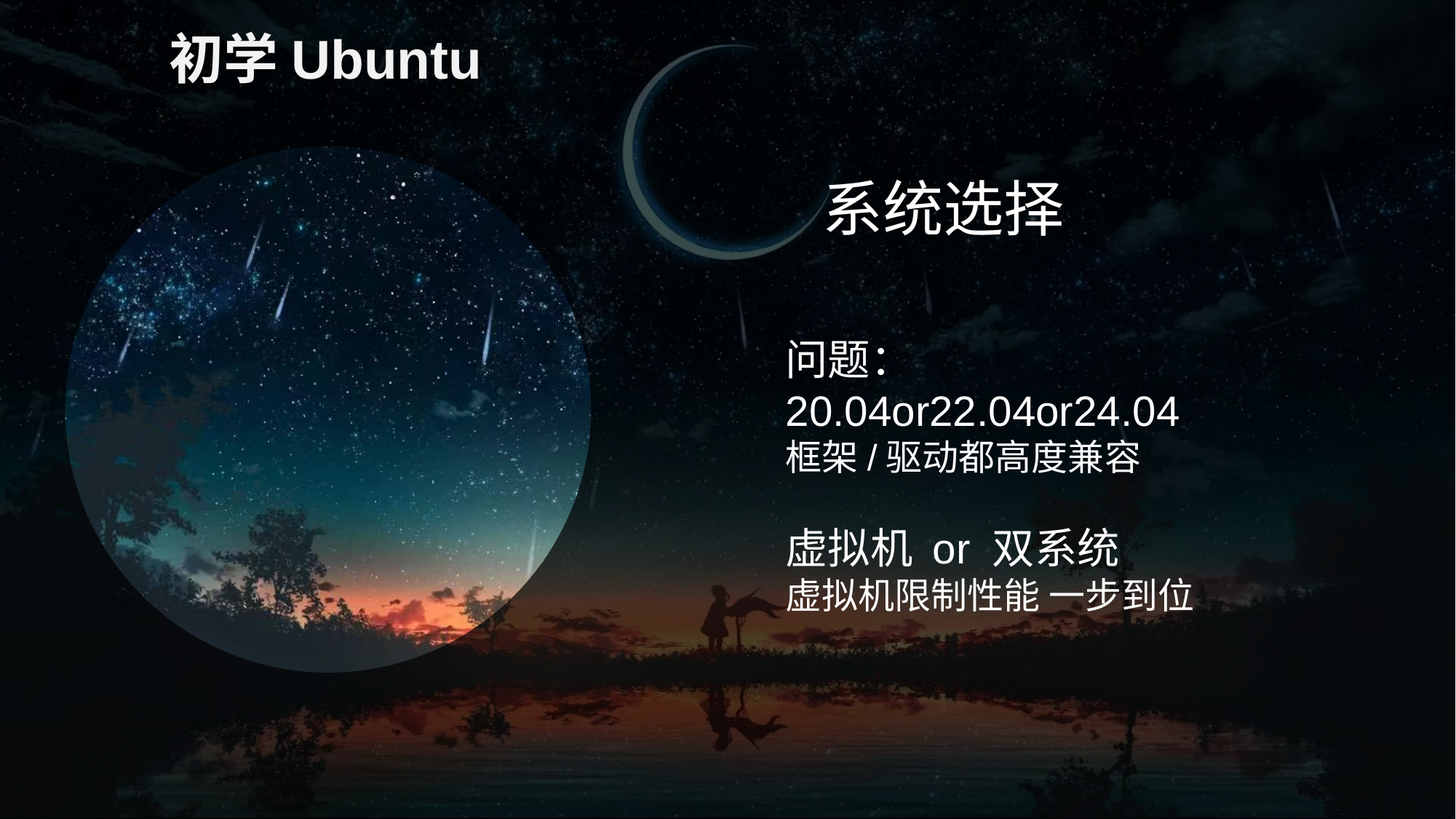

初学Ubuntu

系统选择

问题：
20.04or22.04or24.04
框架/驱动都高度兼容

虚拟机 or 双系统
虚拟机限制性能 一步到位